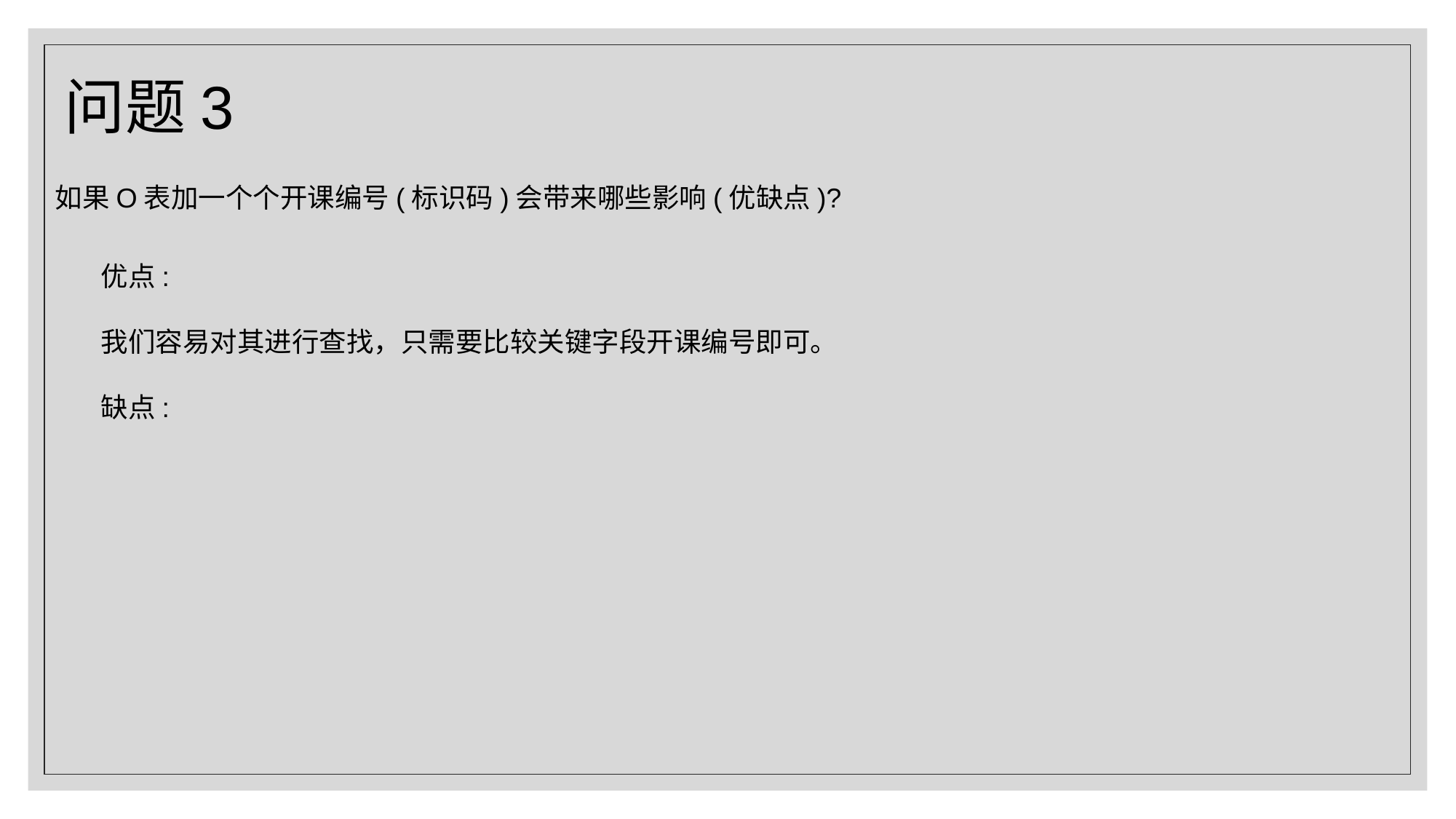

问题3
如果O表加一个个开课编号(标识码)会带来哪些影响(优缺点)?
优点:

我们容易对其进行查找，只需要比较关键字段开课编号即可。

缺点: